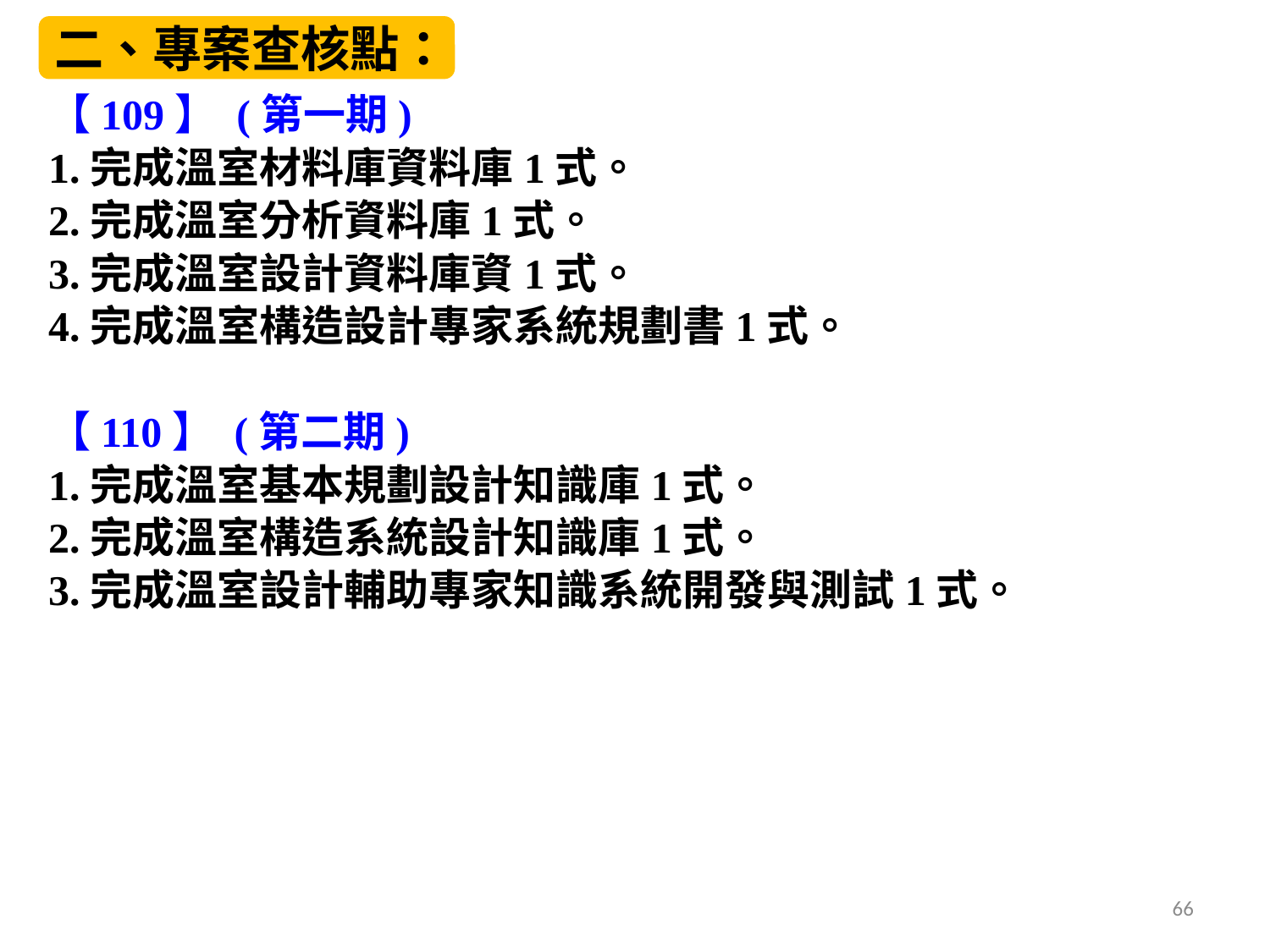

二、專案查核點：
【109】 (第一期)
1.完成溫室材料庫資料庫1式。
2.完成溫室分析資料庫1式。
3.完成溫室設計資料庫資1式。
4.完成溫室構造設計專家系統規劃書1式。

【110】 (第二期)
1.完成溫室基本規劃設計知識庫1式。
2.完成溫室構造系統設計知識庫1式。
3.完成溫室設計輔助專家知識系統開發與測試1式。

66